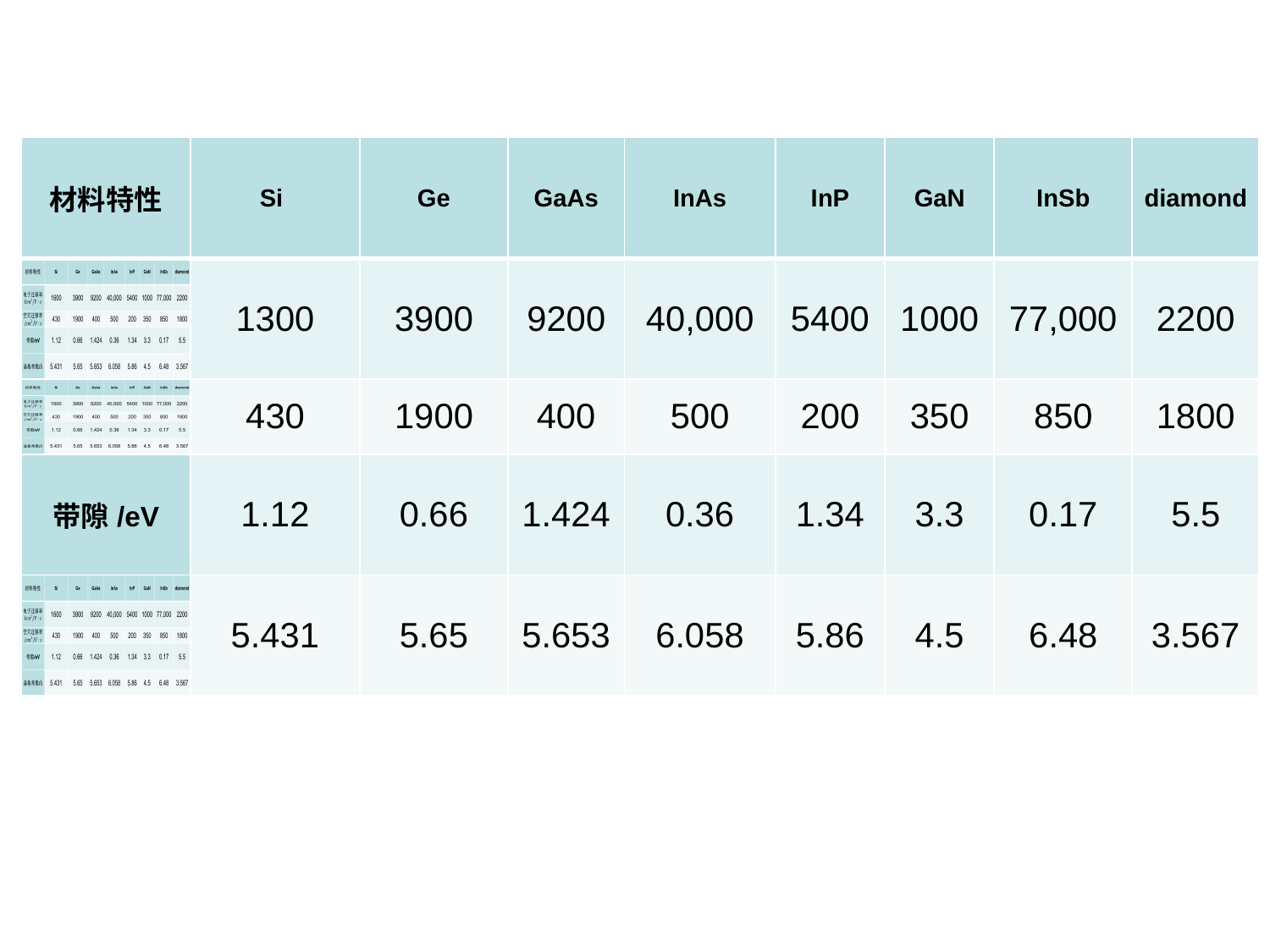

| 材料特性 | Si | Ge | GaAs | InAs | InP | GaN | InSb | diamond |
| --- | --- | --- | --- | --- | --- | --- | --- | --- |
|  | 1300 | 3900 | 9200 | 40,000 | 5400 | 1000 | 77,000 | 2200 |
|  | 430 | 1900 | 400 | 500 | 200 | 350 | 850 | 1800 |
| 带隙/eV | 1.12 | 0.66 | 1.424 | 0.36 | 1.34 | 3.3 | 0.17 | 5.5 |
|  | 5.431 | 5.65 | 5.653 | 6.058 | 5.86 | 4.5 | 6.48 | 3.567 |
117